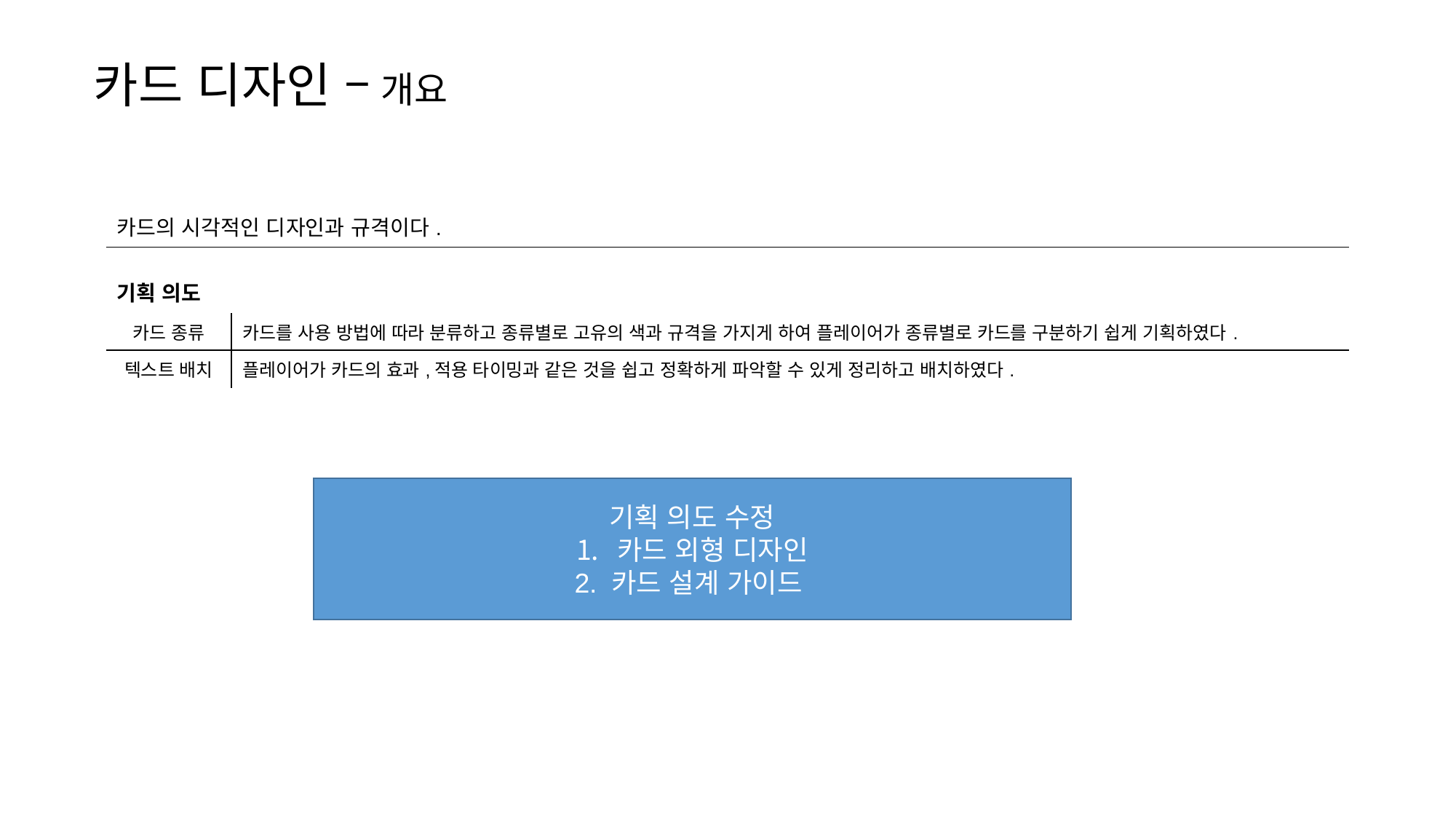

카드 디자인 – 개요
| 카드의 시각적인 디자인과 규격이다. |  |
| --- | --- |
| 기획 의도 |  |
| 카드 종류 | 카드를 사용 방법에 따라 분류하고 종류별로 고유의 색과 규격을 가지게 하여 플레이어가 종류별로 카드를 구분하기 쉽게 기획하였다. |
| 텍스트 배치 | 플레이어가 카드의 효과,적용 타이밍과 같은 것을 쉽고 정확하게 파악할 수 있게 정리하고 배치하였다. |
기획 의도 수정
카드 외형 디자인
2. 카드 설계 가이드